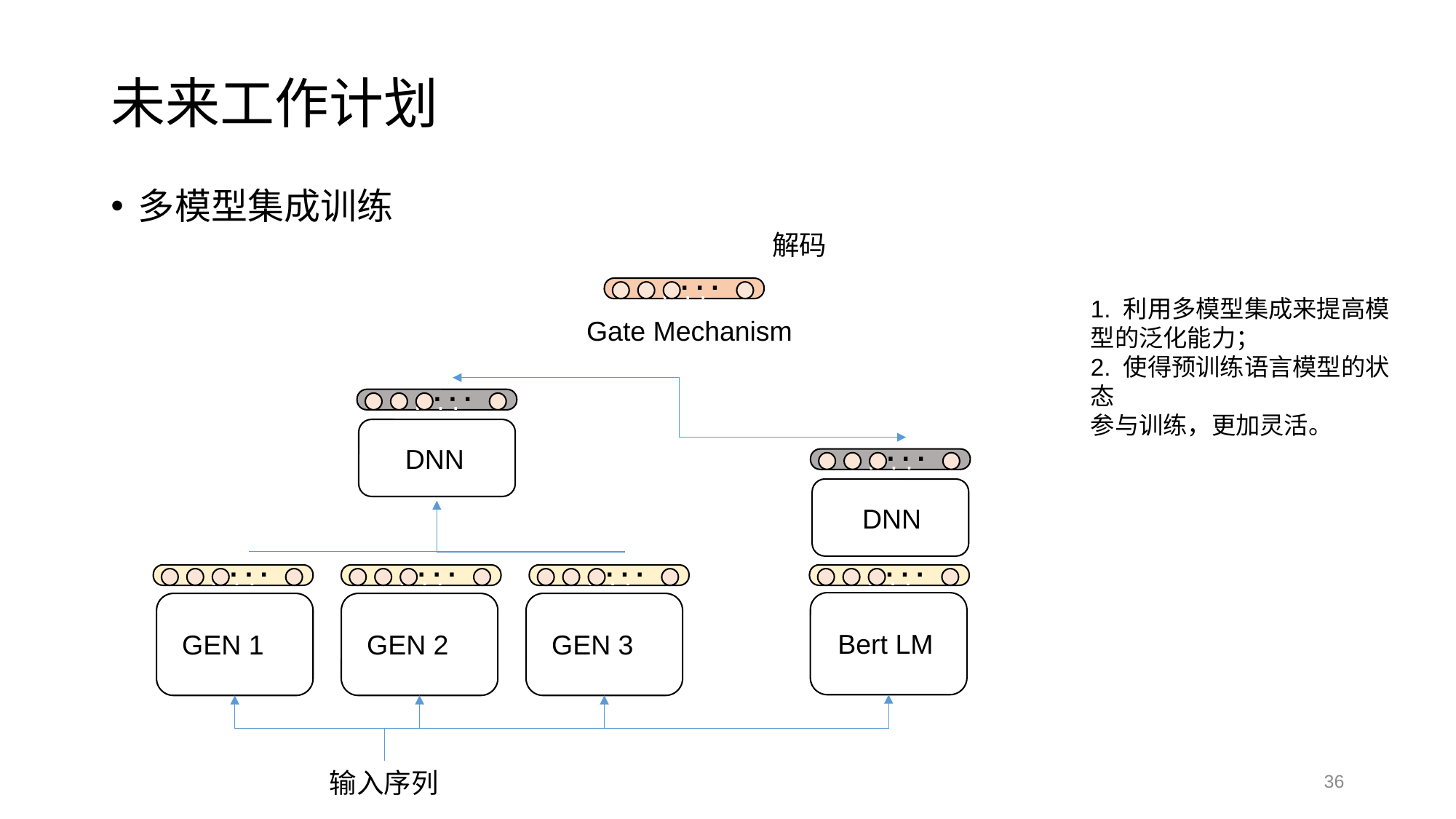

# 未来工作计划
多模型集成训练

解码
. . .
.. . .

1. 利用多模型集成来提高模型的泛化能力；
2. 使得预训练语言模型的状态
参与训练，更加灵活。
Gate Mechanism
. . .
.. . .

. . .
.. . .

DNN

DNN
. . .
.. . .

. . .
.. . .

. . .
.. . .

. . .
.. . .

Bert LM
GEN 1
GEN 2
GEN 3
36
输入序列